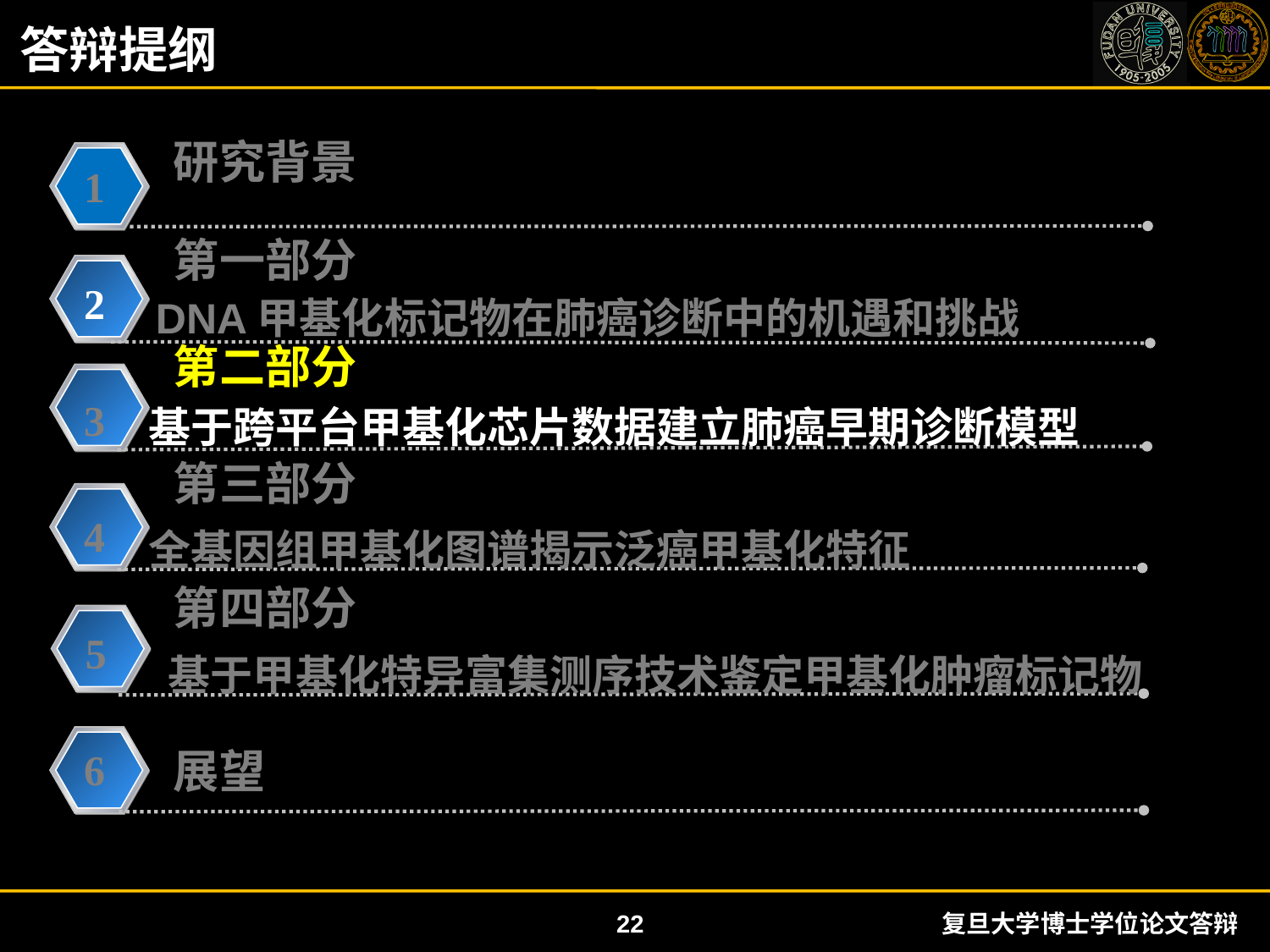

答辩提纲
研究背景

1
第一部分

2
DNA甲基化标记物在肺癌诊断中的机遇和挑战
第二部分

3
基于跨平台甲基化芯片数据建立肺癌早期诊断模型

第三部分

4
全基因组甲基化图谱揭示泛癌甲基化特征

第四部分

5
 基于甲基化特异富集测序技术鉴定甲基化肿瘤标记物

展望
6

22
复旦大学博士学位论文答辩